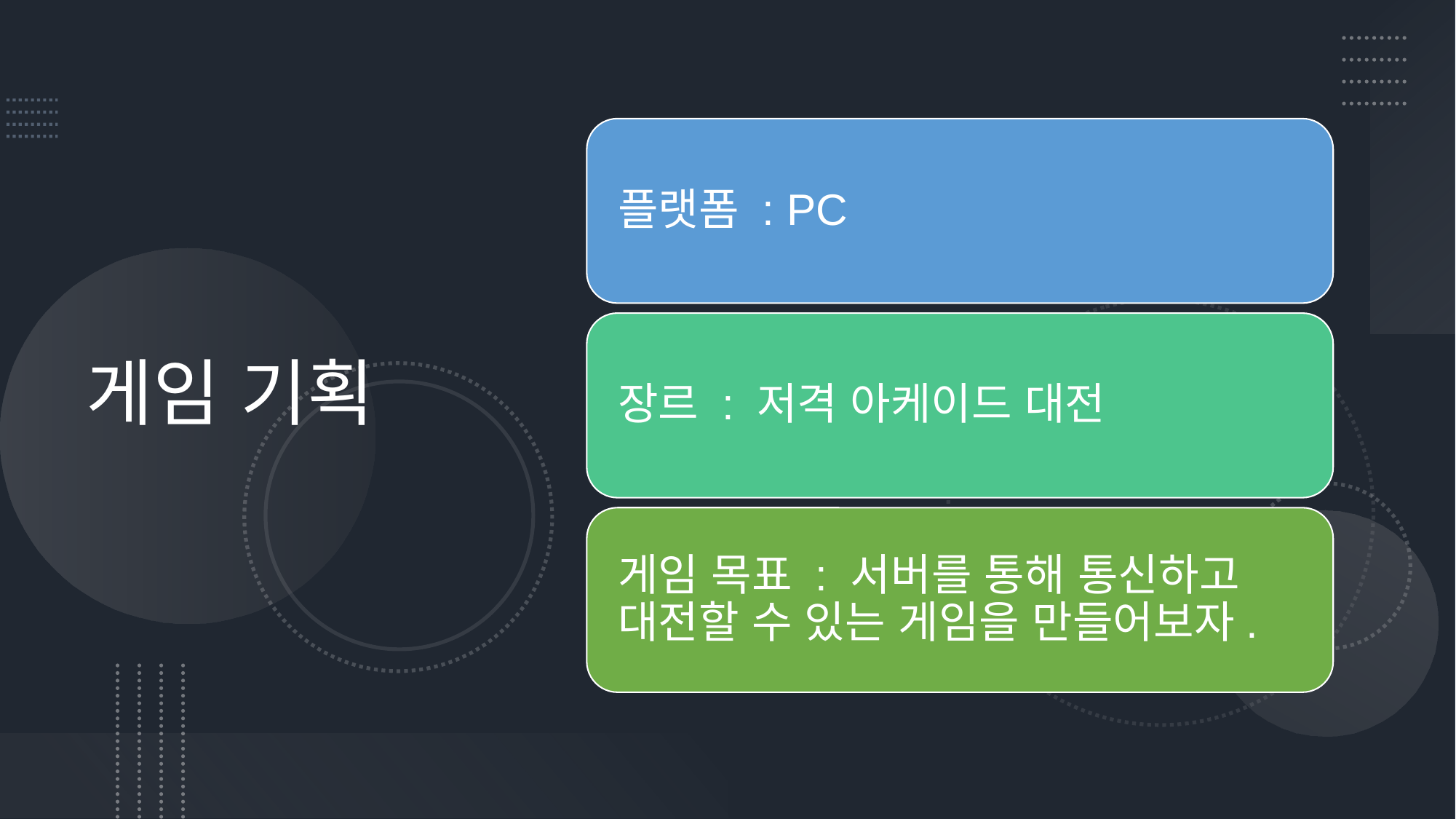

# 게임 기획
플랫폼 : PC
장르 : 저격 아케이드 대전
게임 목표 : 서버를 통해 통신하고 대전할 수 있는 게임을 만들어보자.